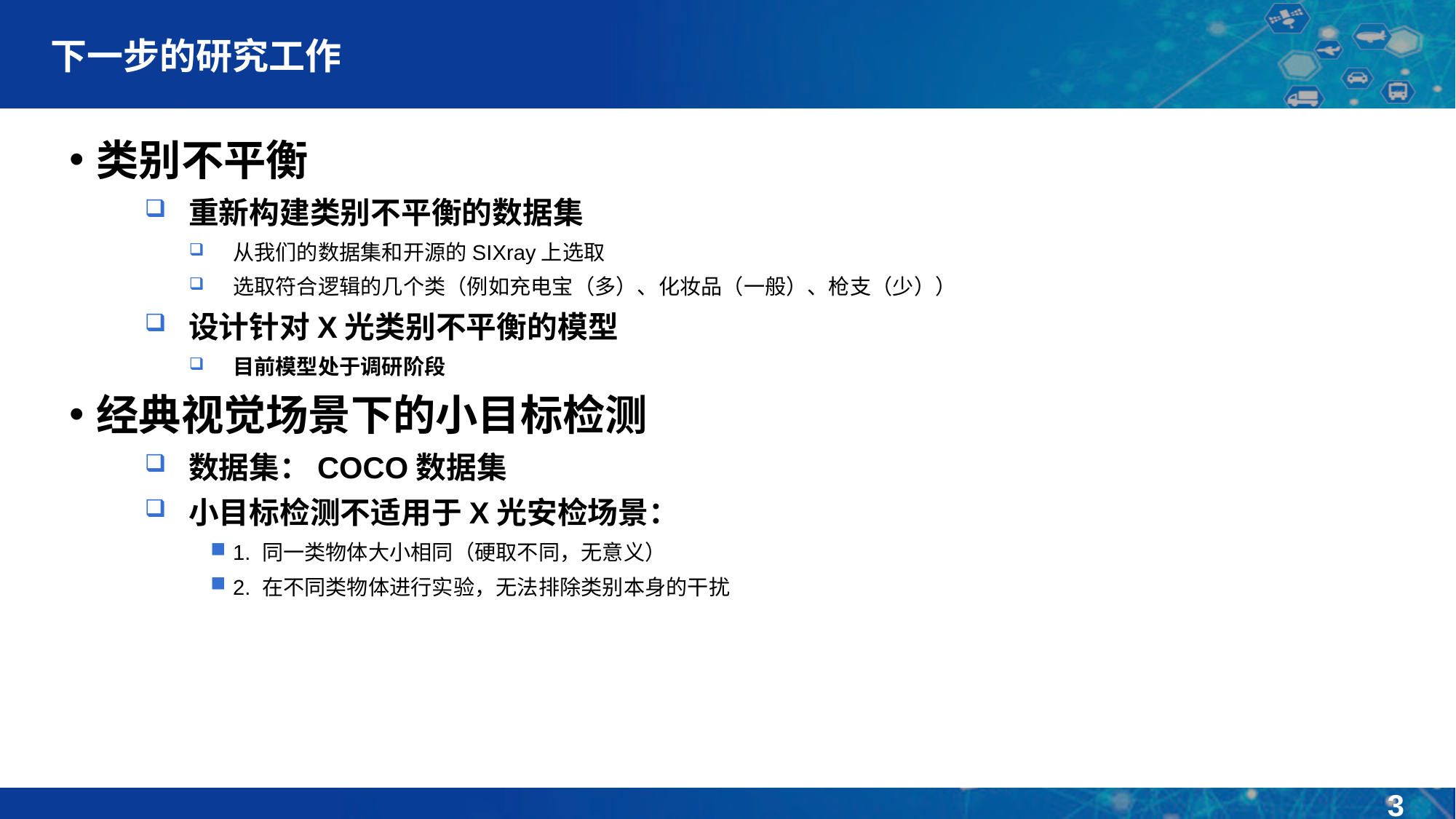

# 下一步的研究工作
类别不平衡
重新构建类别不平衡的数据集
从我们的数据集和开源的SIXray上选取
选取符合逻辑的几个类（例如充电宝（多）、化妆品（一般）、枪支（少））
设计针对X光类别不平衡的模型
目前模型处于调研阶段
经典视觉场景下的小目标检测
数据集：COCO数据集
小目标检测不适用于X光安检场景：
1. 同一类物体大小相同（硬取不同，无意义）
2. 在不同类物体进行实验，无法排除类别本身的干扰

3